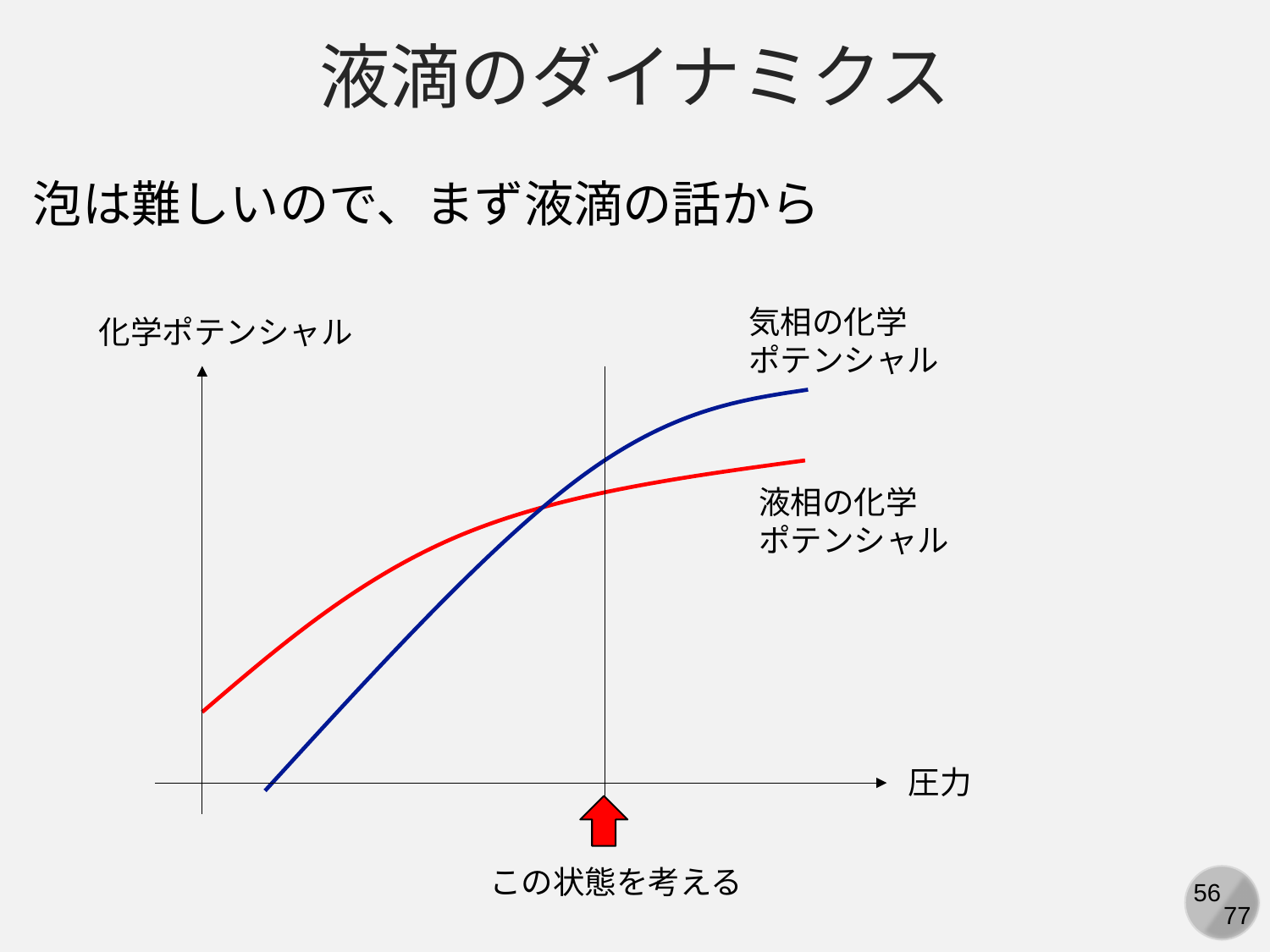

液滴のダイナミクス
泡は難しいので、まず液滴の話から
気相の化学
ポテンシャル
化学ポテンシャル

液相の化学
ポテンシャル
圧力

この状態を考える